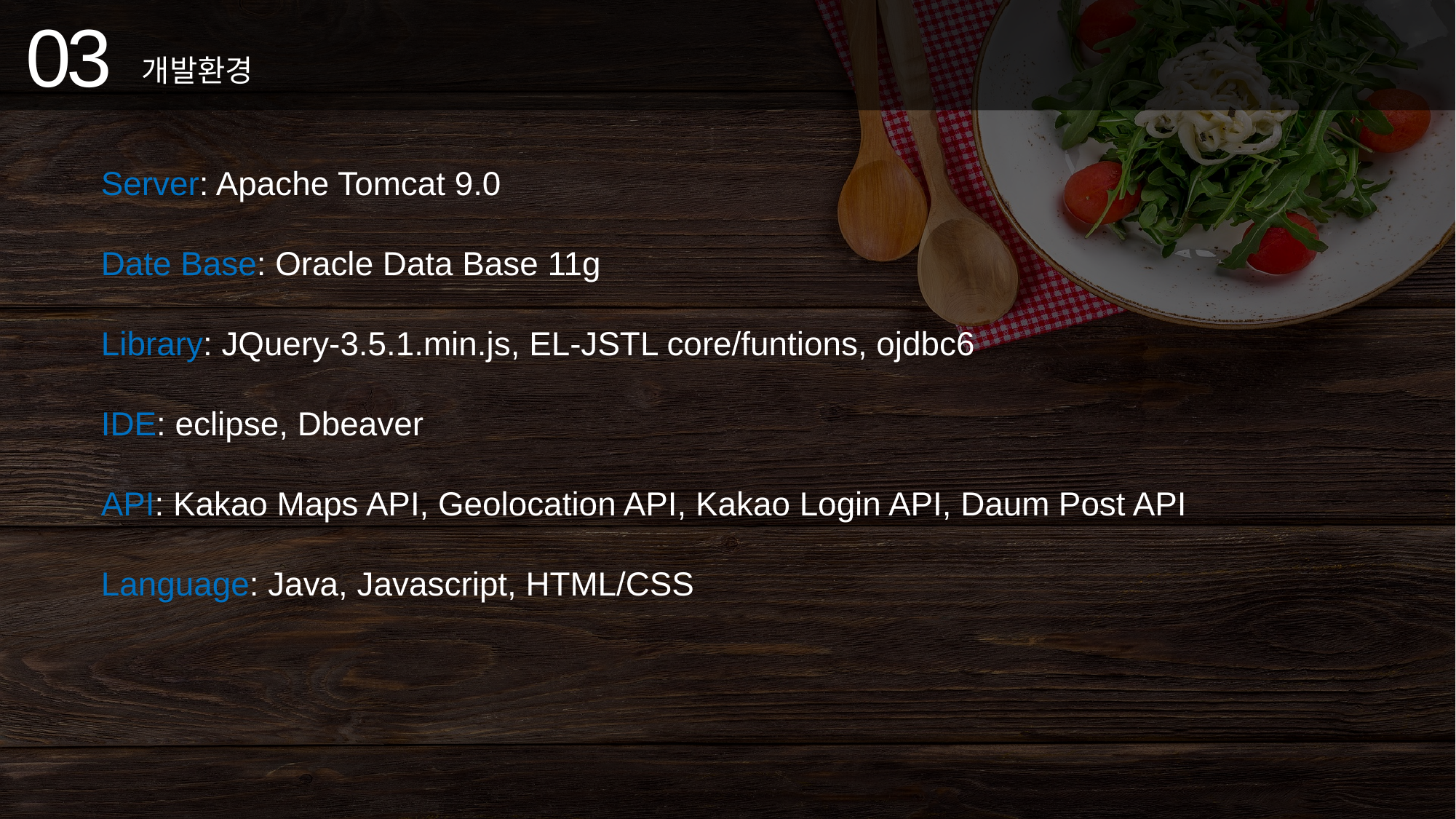

03
개발환경
Server: Apache Tomcat 9.0

Date Base: Oracle Data Base 11g

Library: JQuery-3.5.1.min.js, EL-JSTL core/funtions, ojdbc6

IDE: eclipse, Dbeaver

API: Kakao Maps API, Geolocation API, Kakao Login API, Daum Post API

Language: Java, Javascript, HTML/CSS